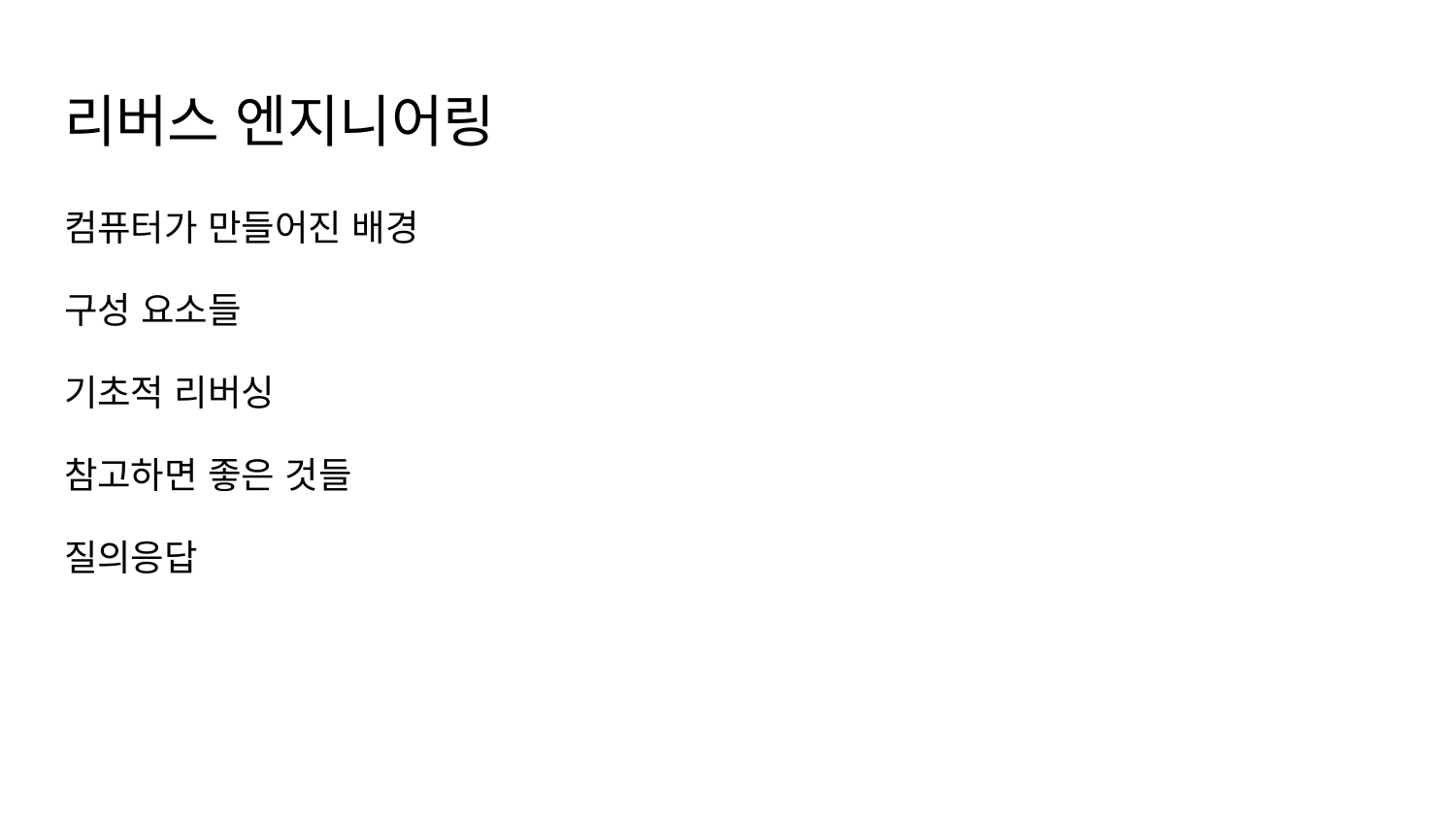

# 리버스 엔지니어링
컴퓨터가 만들어진 배경
구성 요소들
기초적 리버싱
참고하면 좋은 것들
질의응답